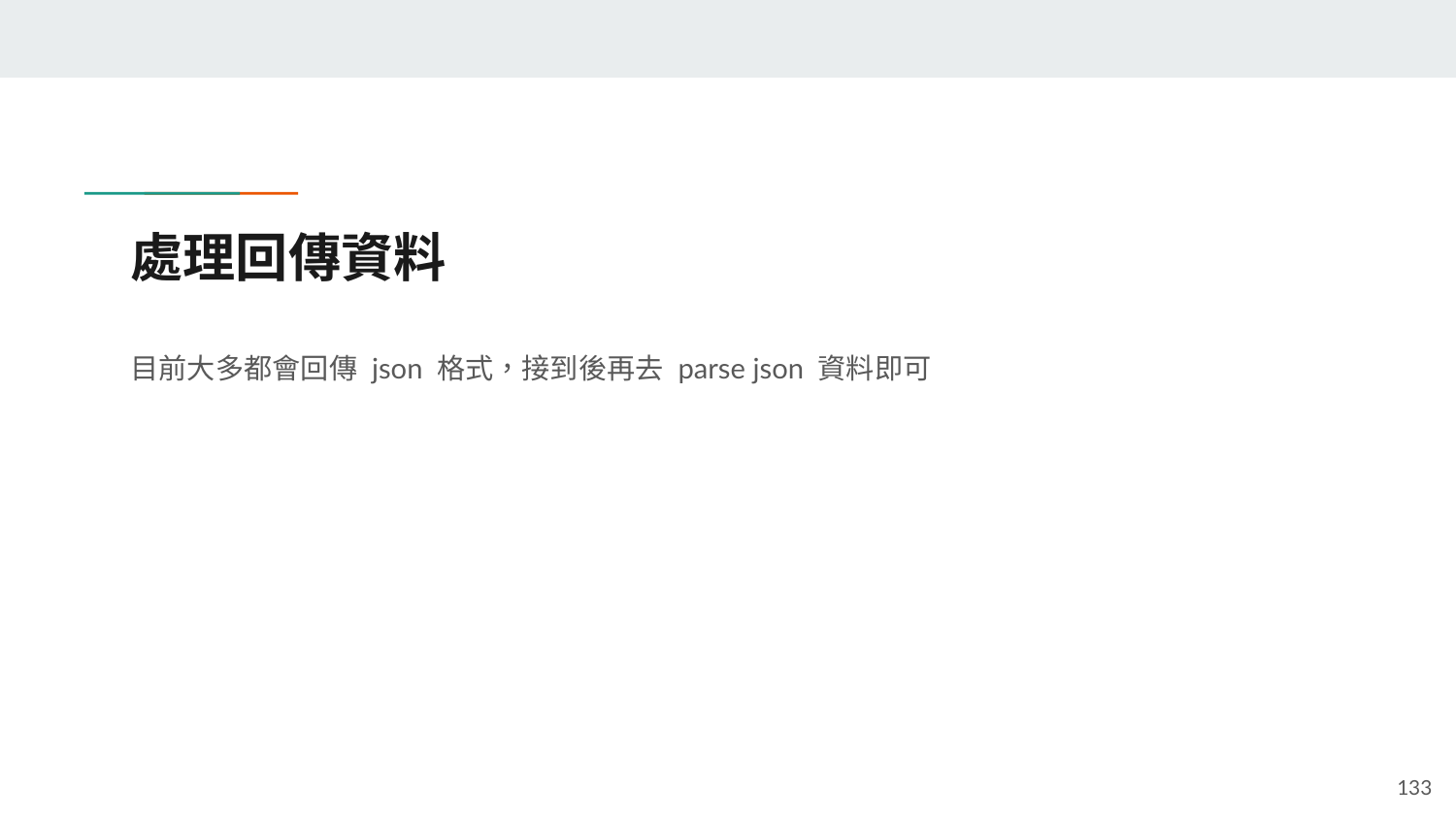

# 處理回傳資料
目前大多都會回傳 json 格式，接到後再去 parse json 資料即可
133